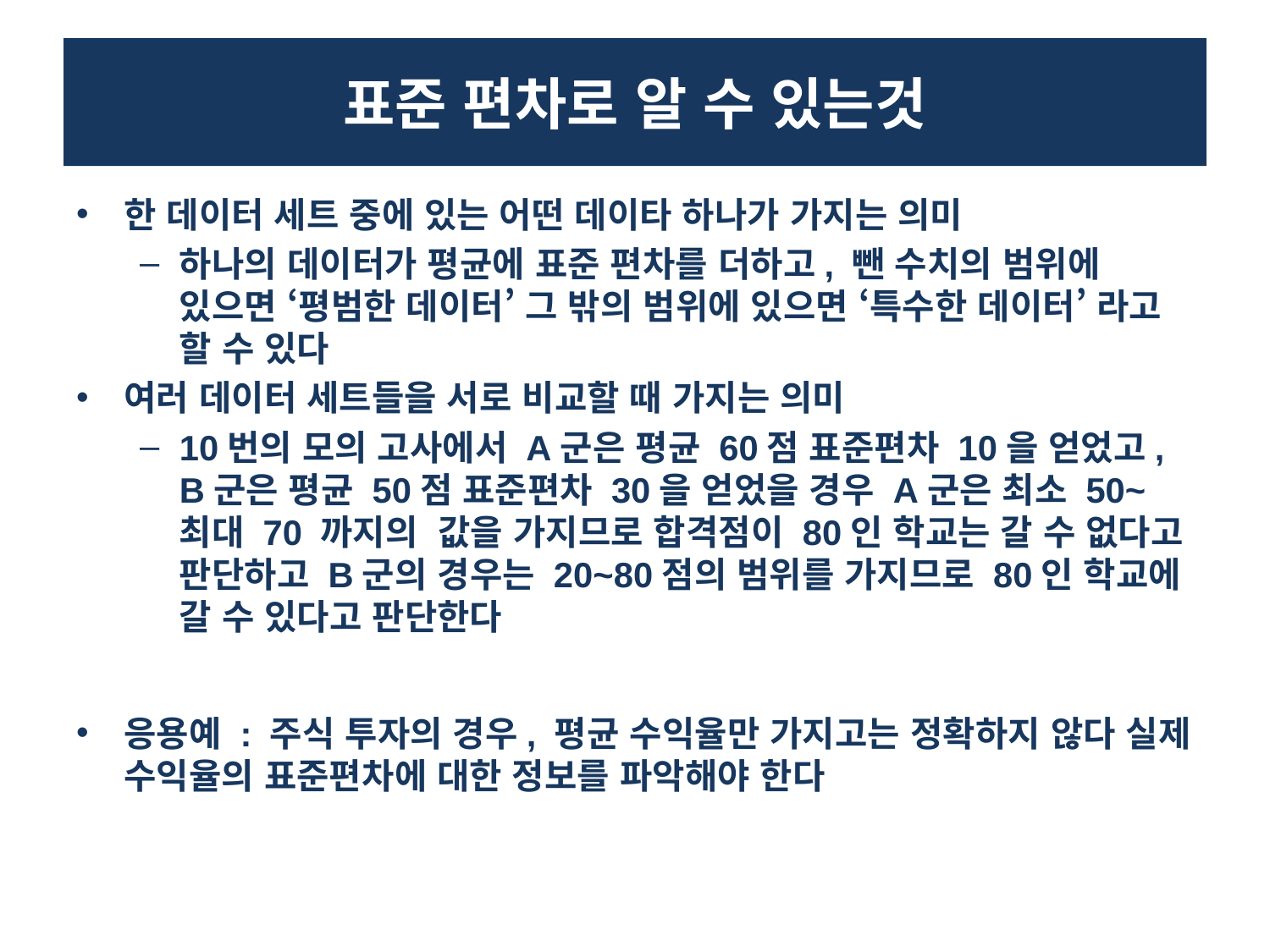

# 표준 편차로 알 수 있는것
한 데이터 세트 중에 있는 어떤 데이타 하나가 가지는 의미
하나의 데이터가 평균에 표준 편차를 더하고, 뺀 수치의 범위에 있으면 ‘평범한 데이터’ 그 밖의 범위에 있으면 ‘특수한 데이터’ 라고 할 수 있다
여러 데이터 세트들을 서로 비교할 때 가지는 의미
10번의 모의 고사에서 A군은 평균 60점 표준편차 10을 얻었고, B군은 평균 50점 표준편차 30을 얻었을 경우 A군은 최소 50~최대 70 까지의  값을 가지므로 합격점이 80인 학교는 갈 수 없다고 판단하고 B군의 경우는 20~80점의 범위를 가지므로 80인 학교에 갈 수 있다고 판단한다

응용예 : 주식 투자의 경우, 평균 수익율만 가지고는 정확하지 않다 실제 수익율의 표준편차에 대한 정보를 파악해야 한다